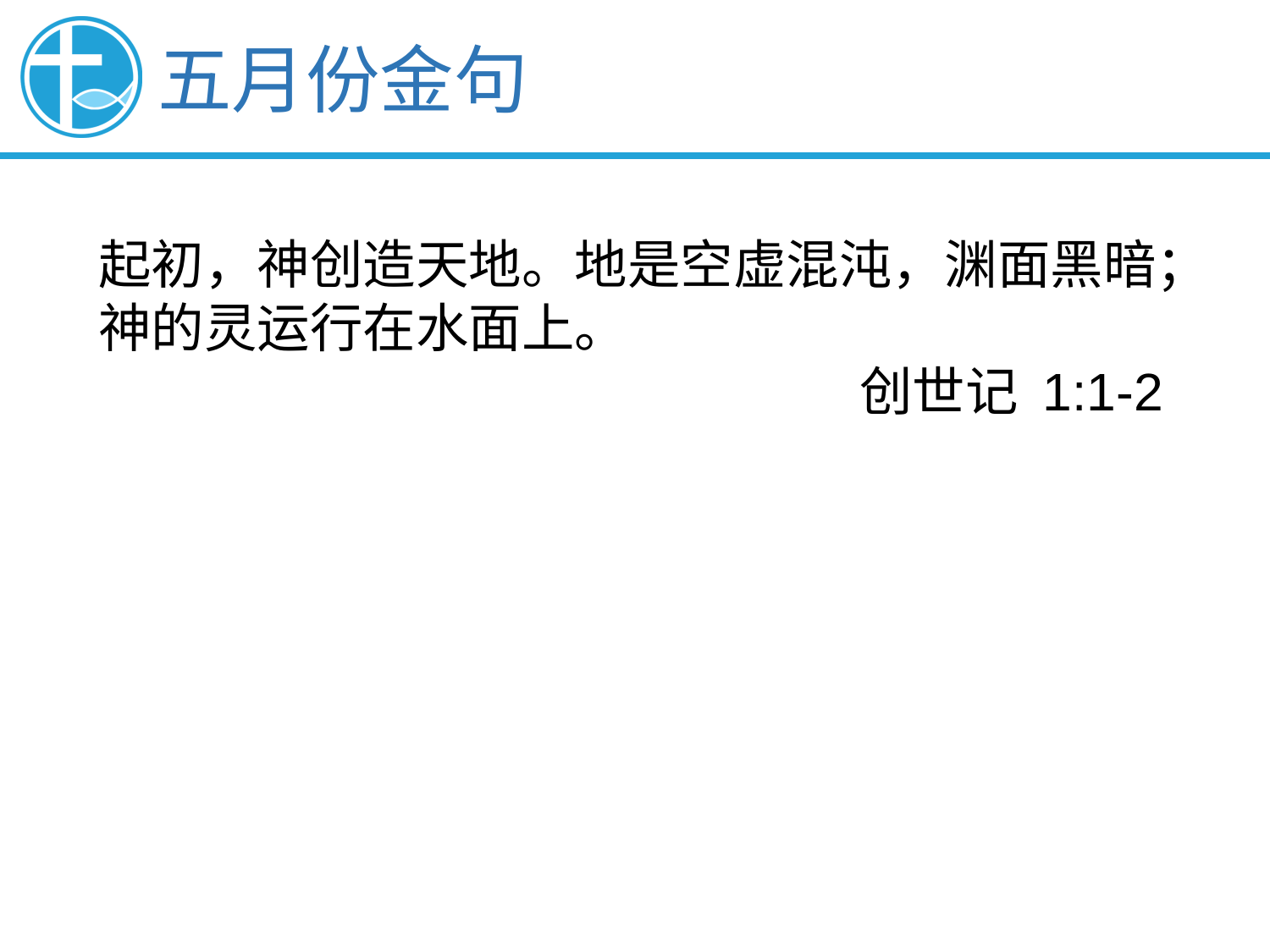

五月份金句
起初，神创造天地。地是空虚混沌，渊面黑暗；神的灵运行在水面上。
创世记 1:1-2